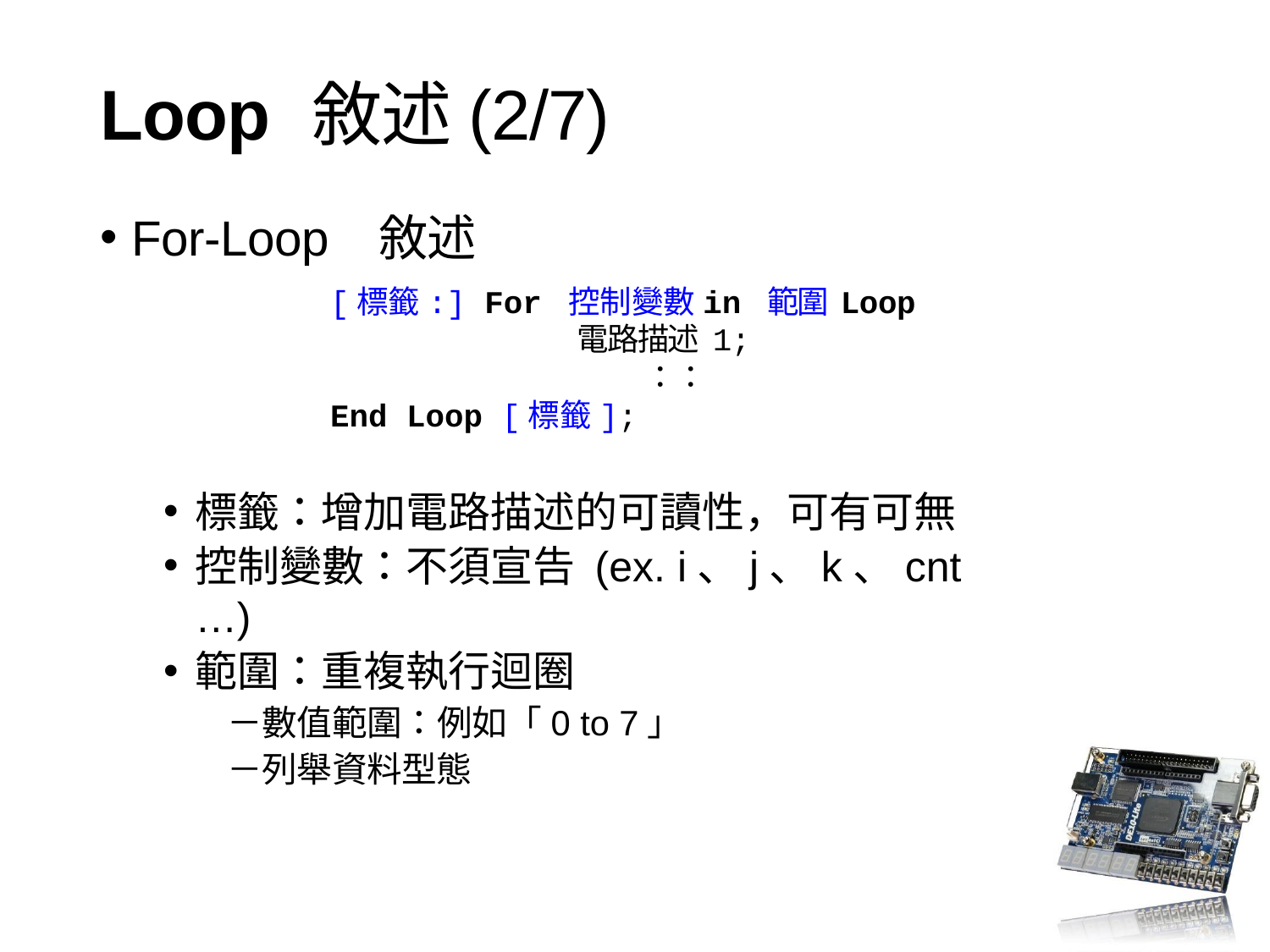

# Loop	敘述(2/7)
For-Loop	敘述
[標籤:] For 控制變數in 範圍 Loop
電路描述 1;
：：
End Loop [標籤];

標籤：增加電路描述的可讀性，可有可無
控制變數：不須宣告 (ex. i、j、k、cnt …)
範圍：重複執行迴圈
－數值範圍：例如「0 to 7」
－列舉資料型態